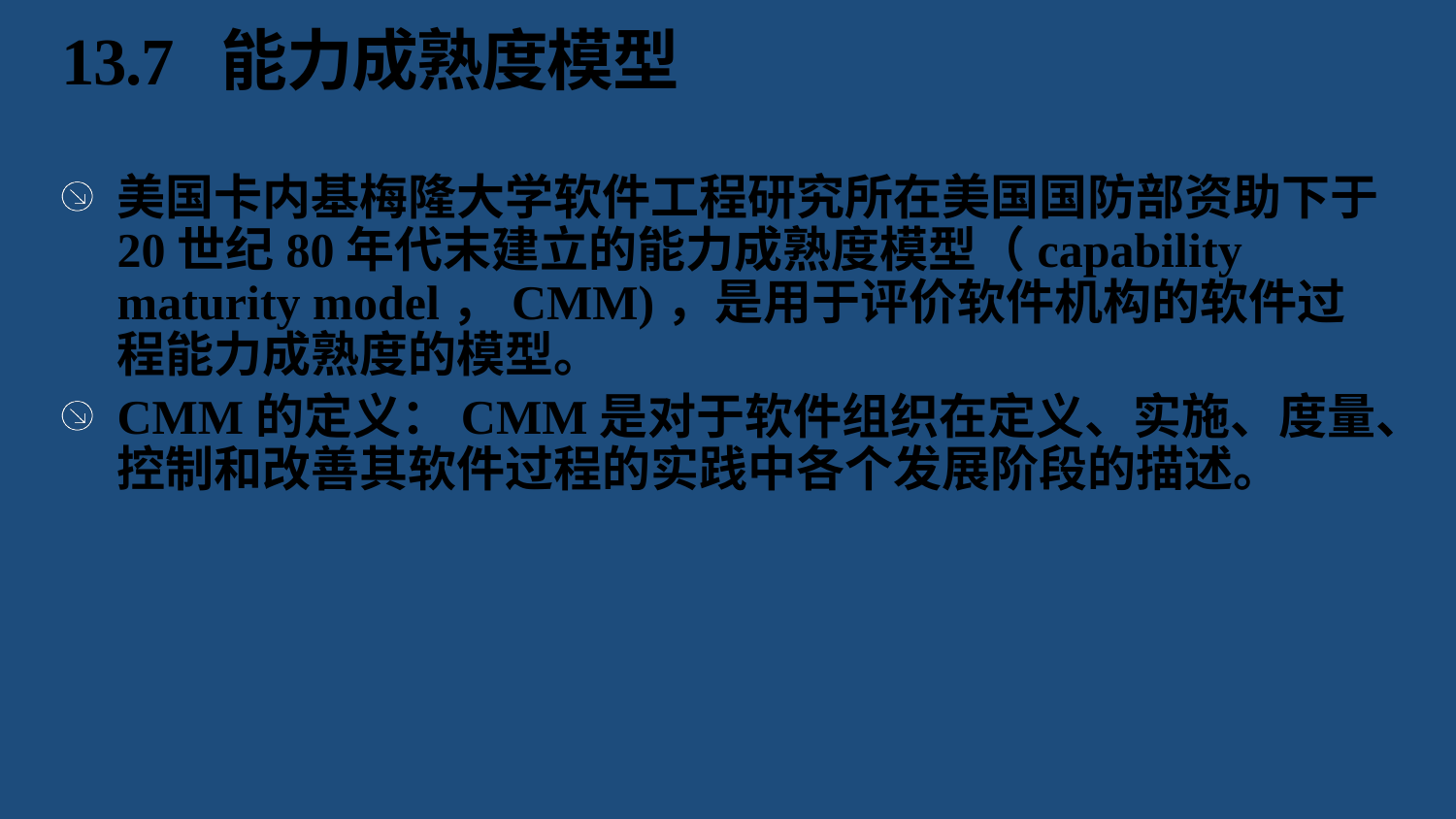

# 13.7  能力成熟度模型
美国卡内基梅隆大学软件工程研究所在美国国防部资助下于20世纪80年代末建立的能力成熟度模型（capability maturity model，CMM)，是用于评价软件机构的软件过程能力成熟度的模型。
CMM的定义：CMM是对于软件组织在定义、实施、度量、控制和改善其软件过程的实践中各个发展阶段的描述。